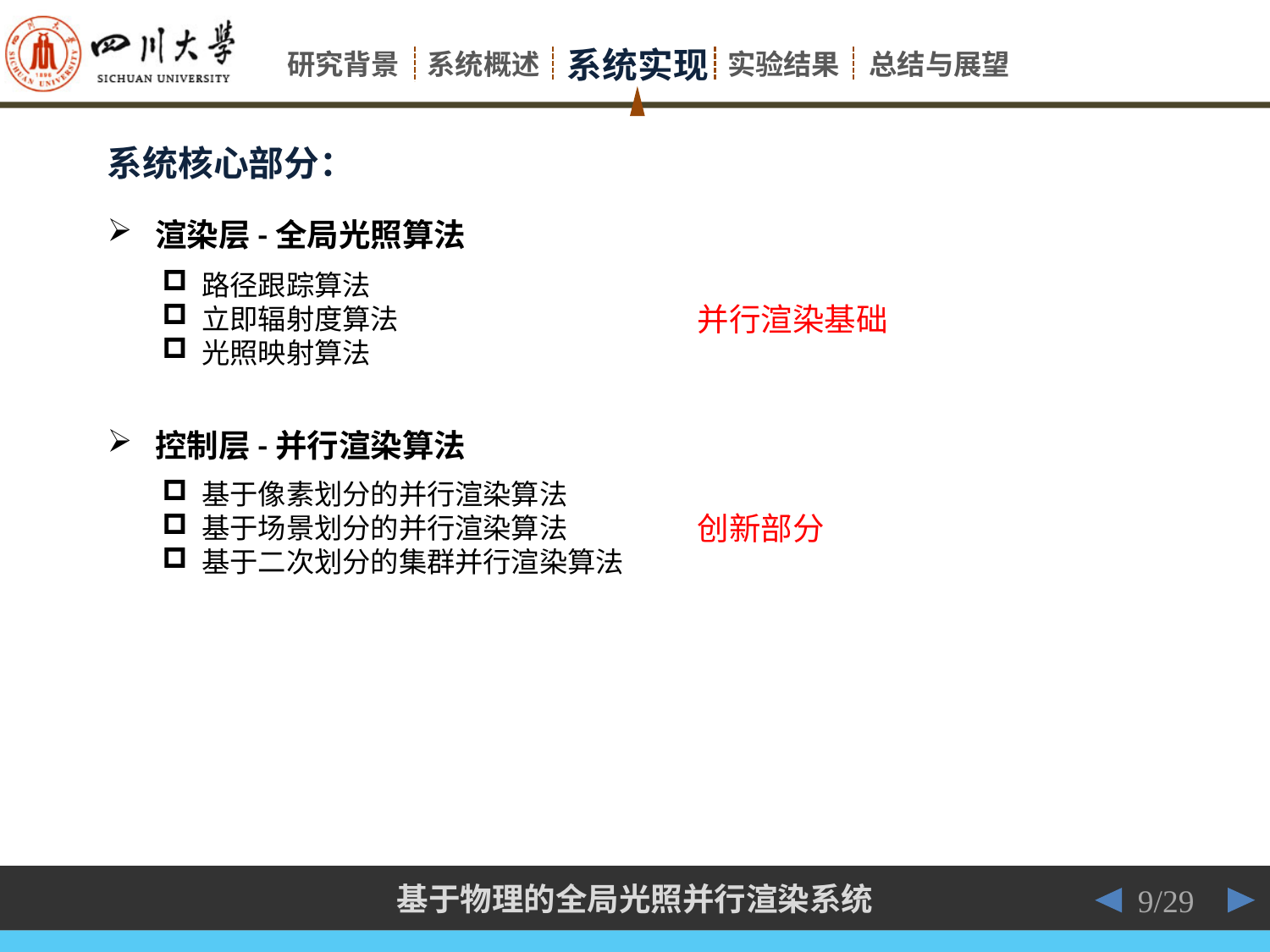

系统核心部分：
渲染层-全局光照算法
路径跟踪算法
立即辐射度算法
光照映射算法
并行渲染基础
控制层-并行渲染算法
基于像素划分的并行渲染算法
基于场景划分的并行渲染算法
基于二次划分的集群并行渲染算法
创新部分
9/29